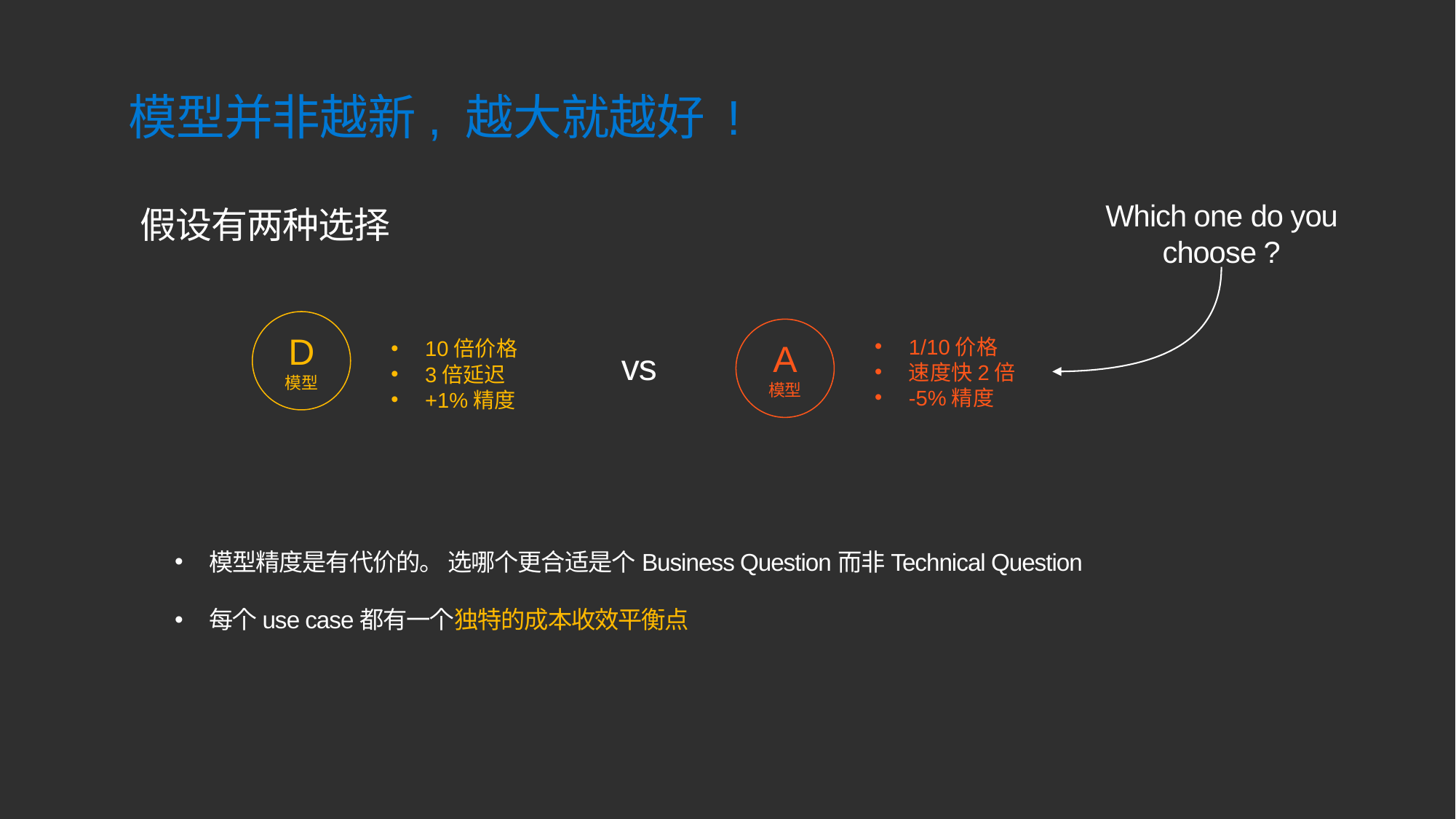

模型并非越新, 越大就越好 !
Which one do you choose ?
假设有两种选择

A
模型
D
模型
1/10价格
速度快2倍
-5%精度
10倍价格
3倍延迟
+1%精度
vs
模型精度是有代价的。 选哪个更合适是个Business Question而非Technical Question

每个use case都有一个独特的成本收效平衡点